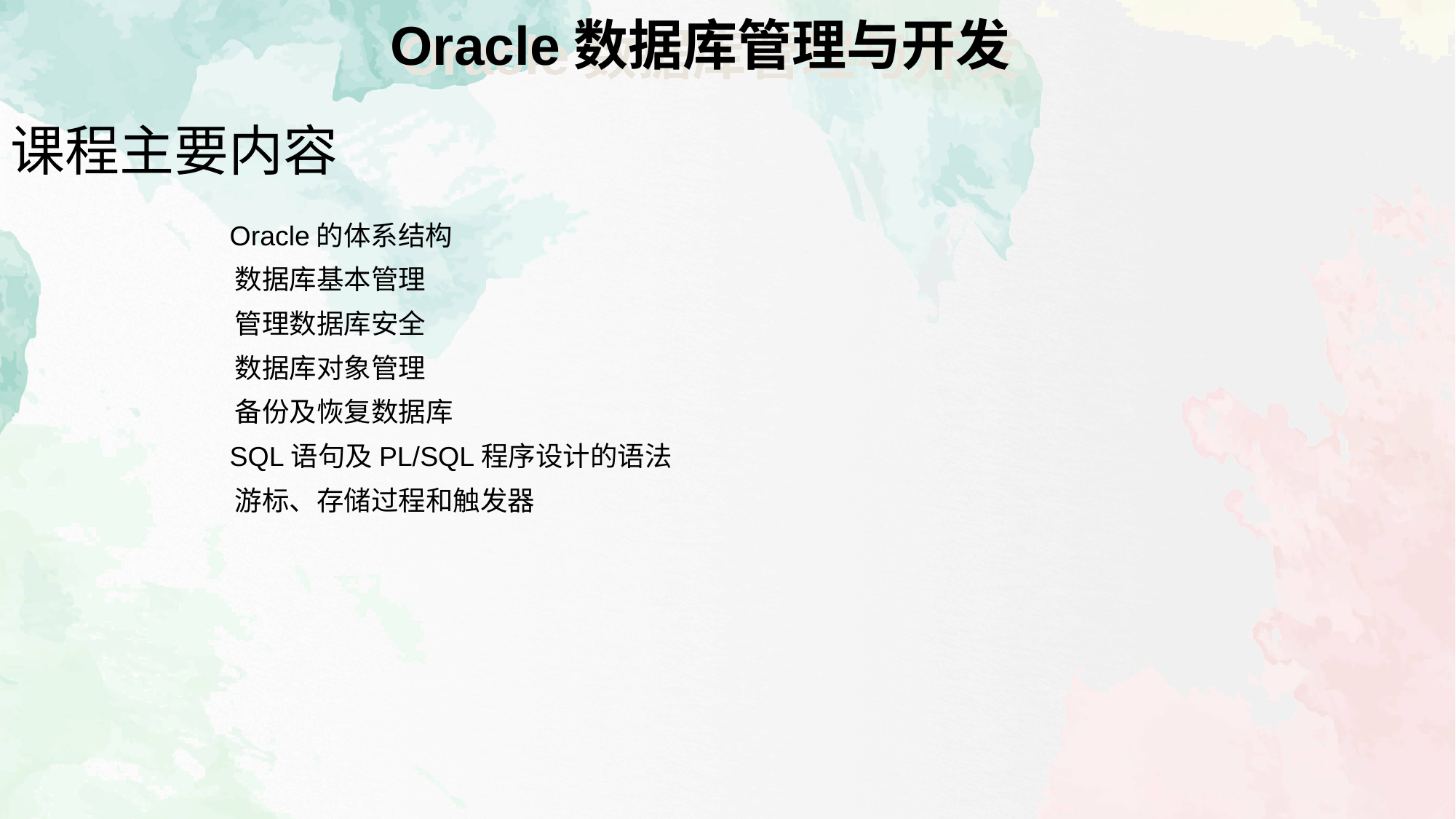

5
Oracle数据库管理与开发
课程主要内容
 Oracle的体系结构
 数据库基本管理
 管理数据库安全
 数据库对象管理
 备份及恢复数据库
 SQL语句及PL/SQL程序设计的语法
 游标、存储过程和触发器